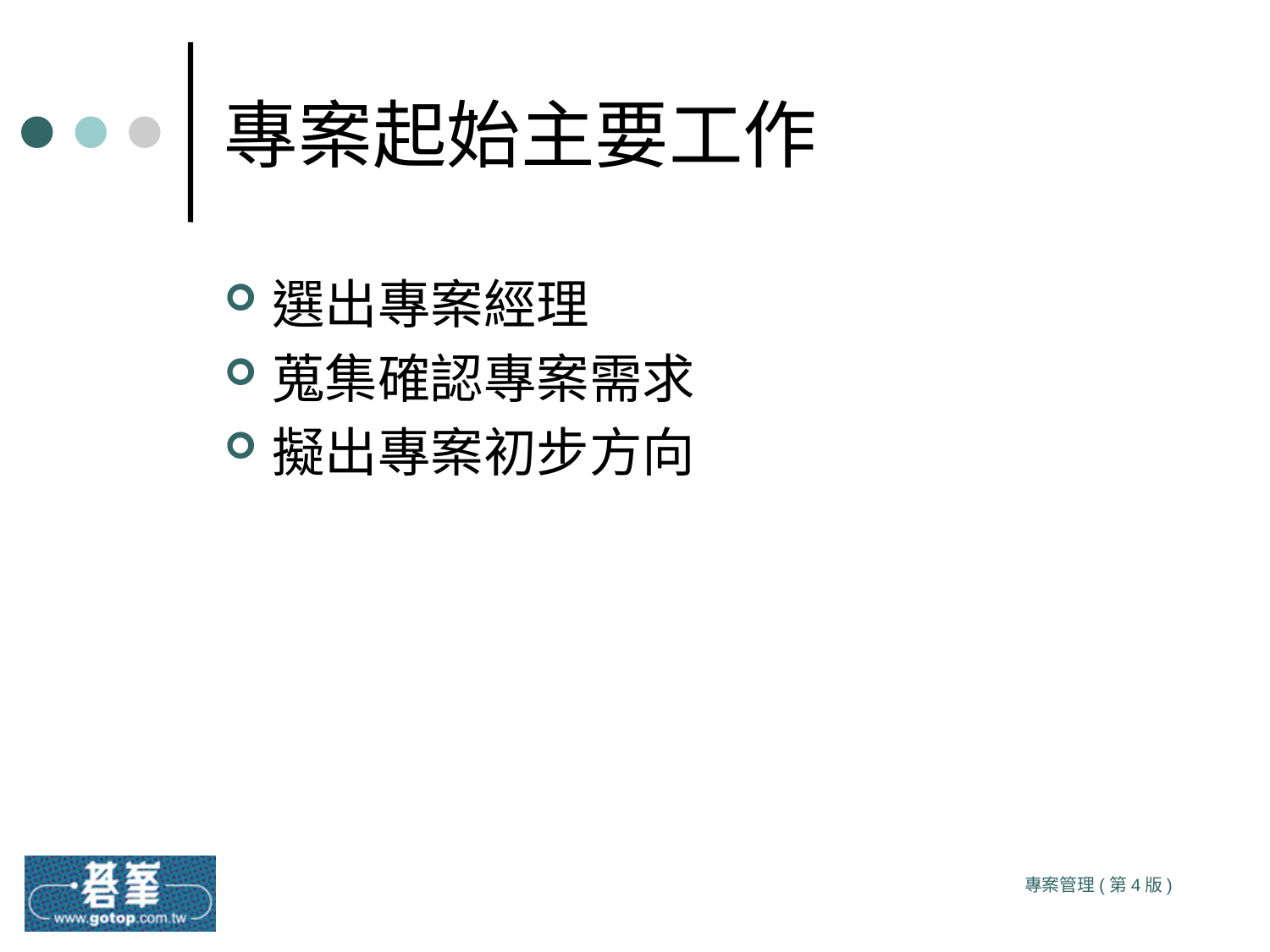

# 專案起始主要工作
選出專案經理
蒐集確認專案需求
擬出專案初步方向
專案管理(第4版)